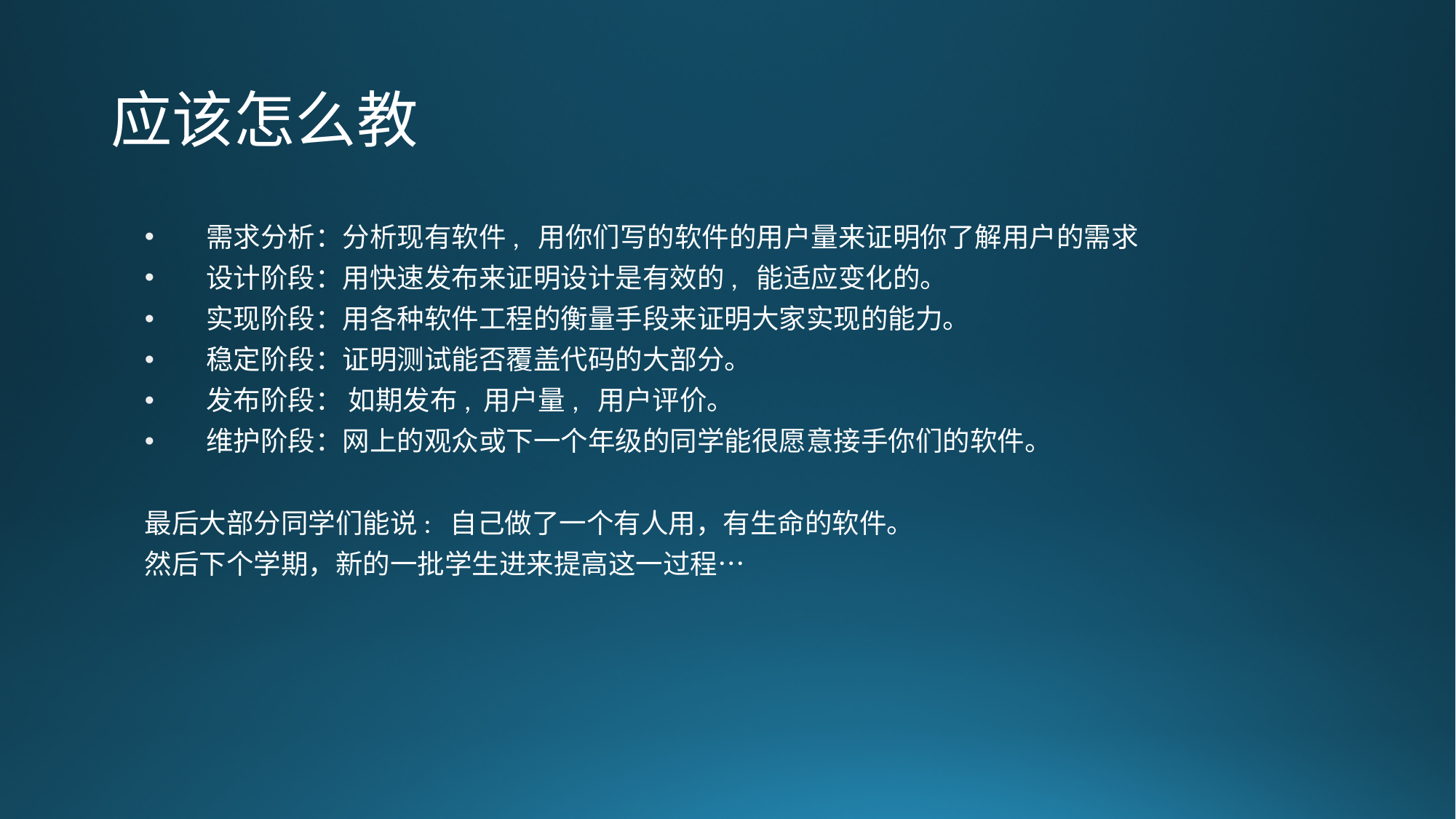

# 应该怎么教
需求分析：分析现有软件,  用你们写的软件的用户量来证明你了解用户的需求
设计阶段：用快速发布来证明设计是有效的,  能适应变化的。
实现阶段：用各种软件工程的衡量手段来证明大家实现的能力。
稳定阶段：证明测试能否覆盖代码的大部分。
发布阶段： 如期发布, 用户量,  用户评价。
维护阶段：网上的观众或下一个年级的同学能很愿意接手你们的软件。

最后大部分同学们能说:  自己做了一个有人用，有生命的软件。
然后下个学期，新的一批学生进来提高这一过程…